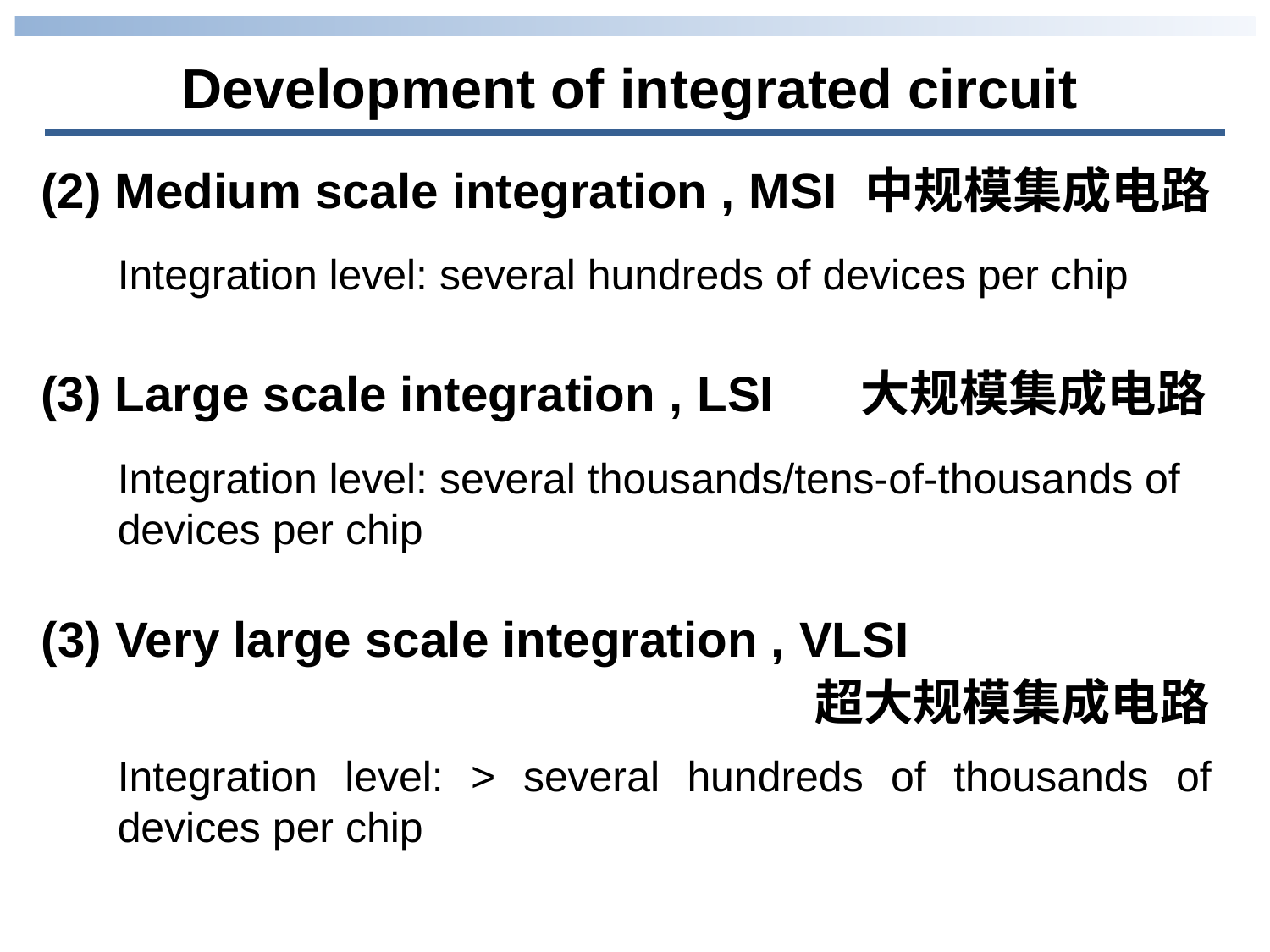

Development of integrated circuit

(2) Medium scale integration , MSI
中规模集成电路
Integration level: several hundreds of devices per chip
(3) Large scale integration , LSI
大规模集成电路
Integration level: several thousands/tens-of-thousands of devices per chip
(3) Very large scale integration , VLSI
超大规模集成电路
Integration level: > several hundreds of thousands of devices per chip